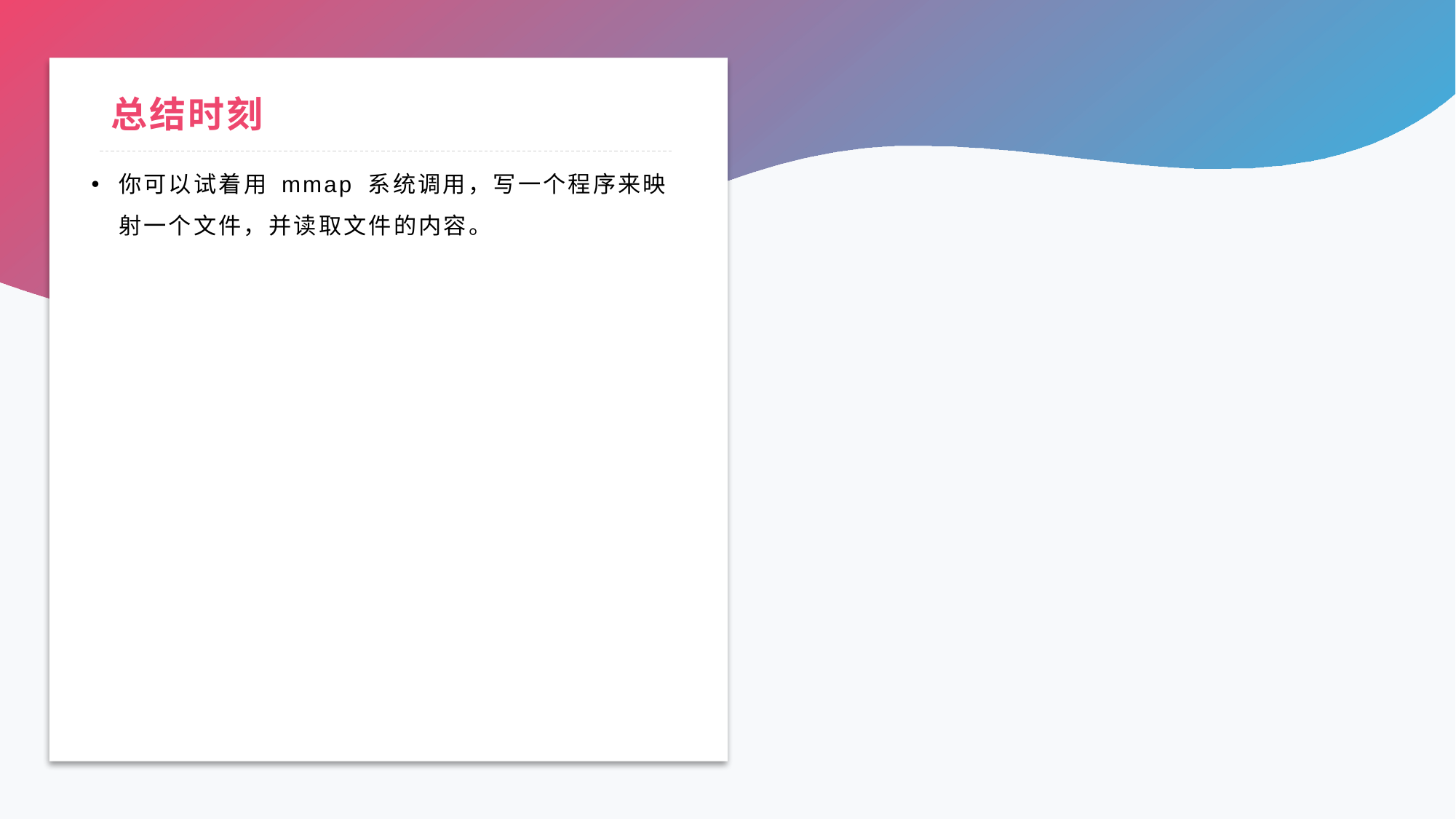

# 总结时刻
你可以试着用 mmap 系统调用，写一个程序来映射一个文件，并读取文件的内容。